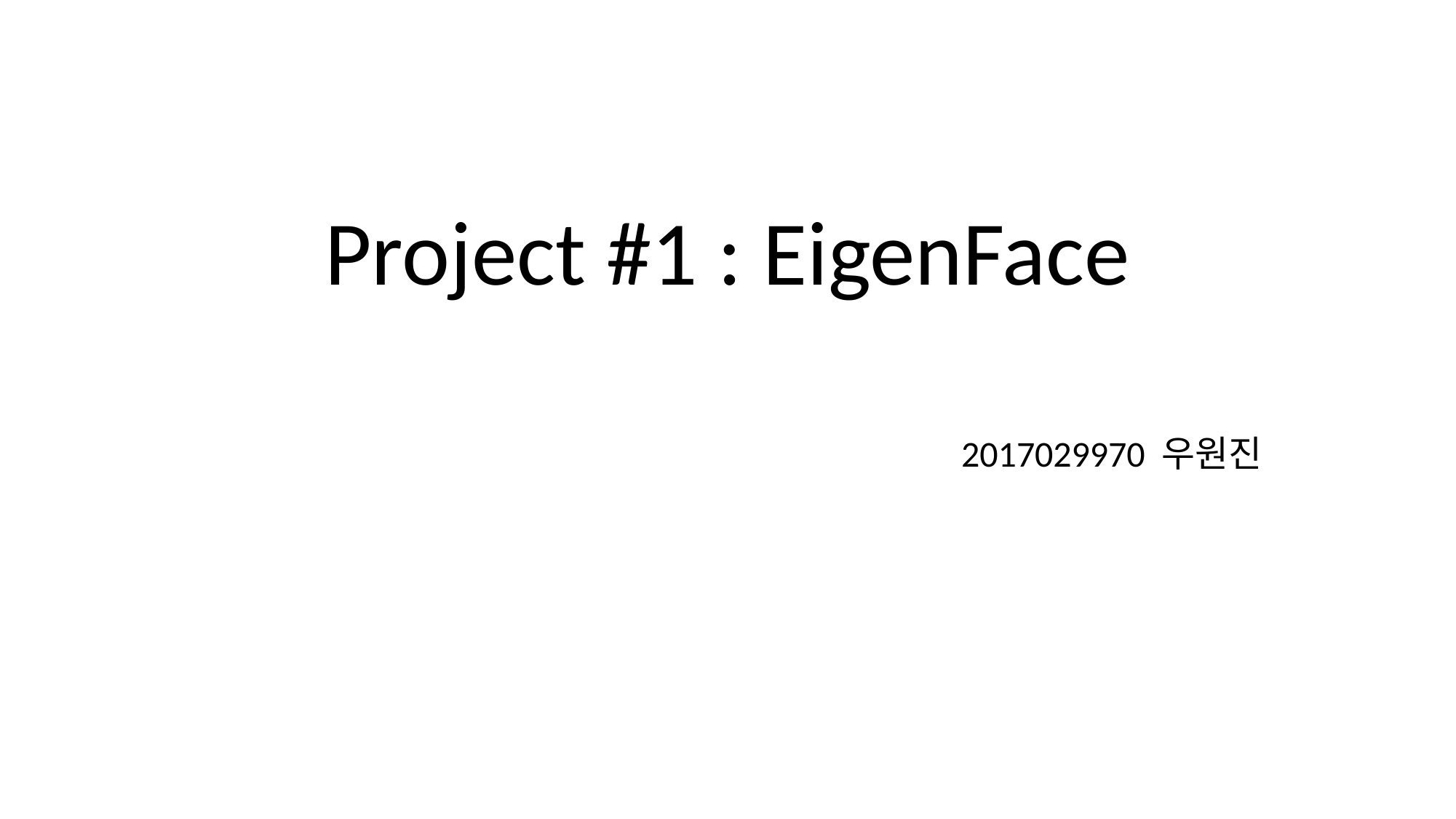

# Project #1 : EigenFace
2017029970 우원진